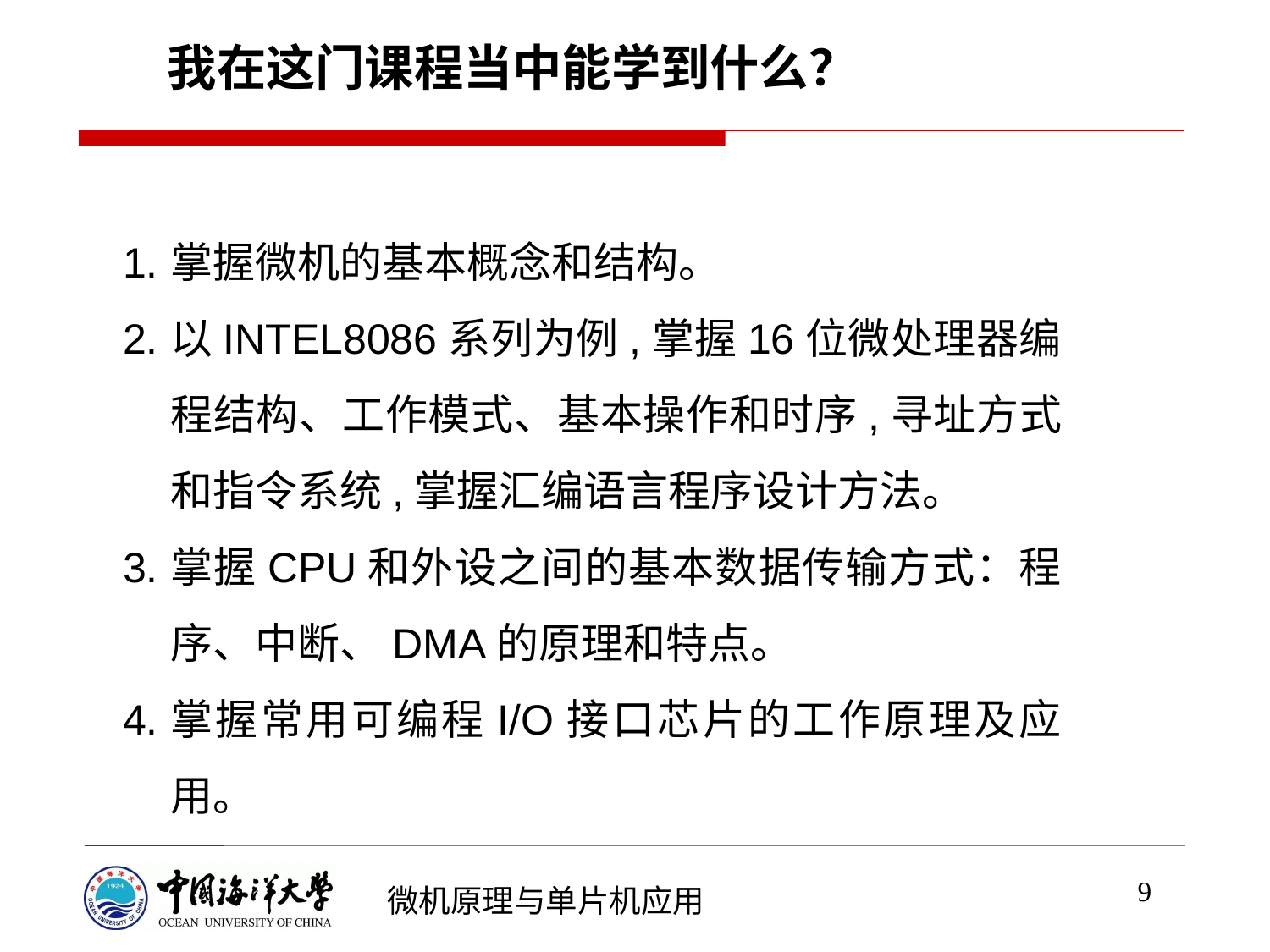

# 我在这门课程当中能学到什么？

掌握微机的基本概念和结构。
以INTEL8086系列为例,掌握16位微处理器编程结构、工作模式、基本操作和时序,寻址方式和指令系统,掌握汇编语言程序设计方法。
掌握CPU和外设之间的基本数据传输方式：程序、中断、DMA的原理和特点。
掌握常用可编程I/O接口芯片的工作原理及应用。
9